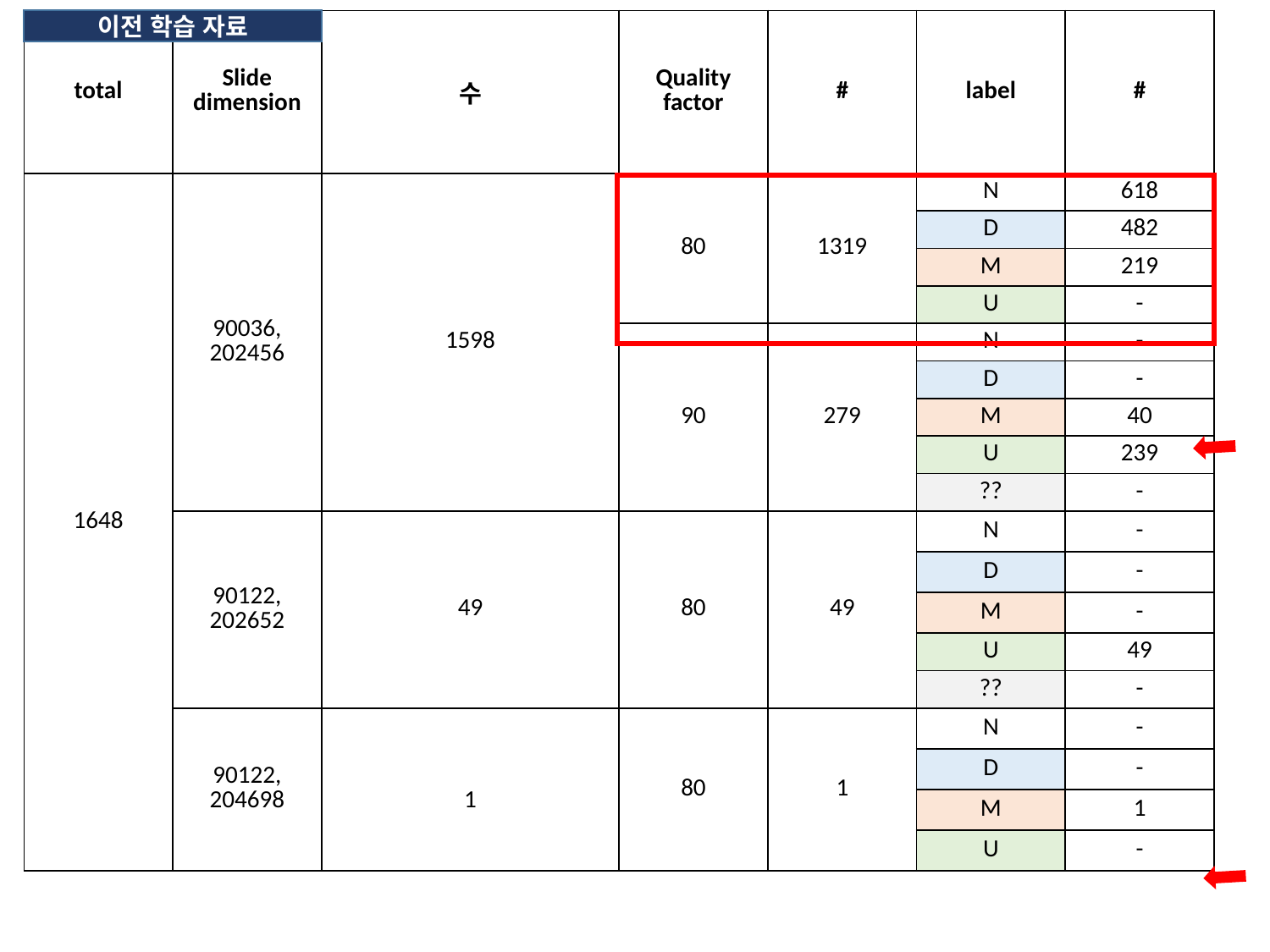

| total | Slide dimension | 수 | Quality factor | # | label | # |
| --- | --- | --- | --- | --- | --- | --- |
| 1648 | 90036, 202456 | 1598 | 80 | 1319 | N | 618 |
|  |  |  |  |  | D | 482 |
|  |  |  |  |  | M | 219 |
|  |  |  |  |  | U | - |
|  |  |  | 90 | 279 | N | - |
|  |  |  |  |  | D | - |
|  |  |  |  |  | M | 40 |
|  |  |  |  |  | U | 239 |
|  |  |  |  |  | ?? | - |
|  | 90122, 202652 | 49 | 80 | 49 | N | - |
|  |  |  |  |  | D | - |
|  |  |  |  |  | M | - |
|  |  |  |  |  | U | 49 |
|  |  |  |  |  | ?? | - |
|  | 90122, 204698 | 1 | 80 | 1 | N | - |
|  |  |  |  |  | D | - |
|  |  |  |  |  | M | 1 |
|  |  |  |  |  | U | - |
이전 학습 자료